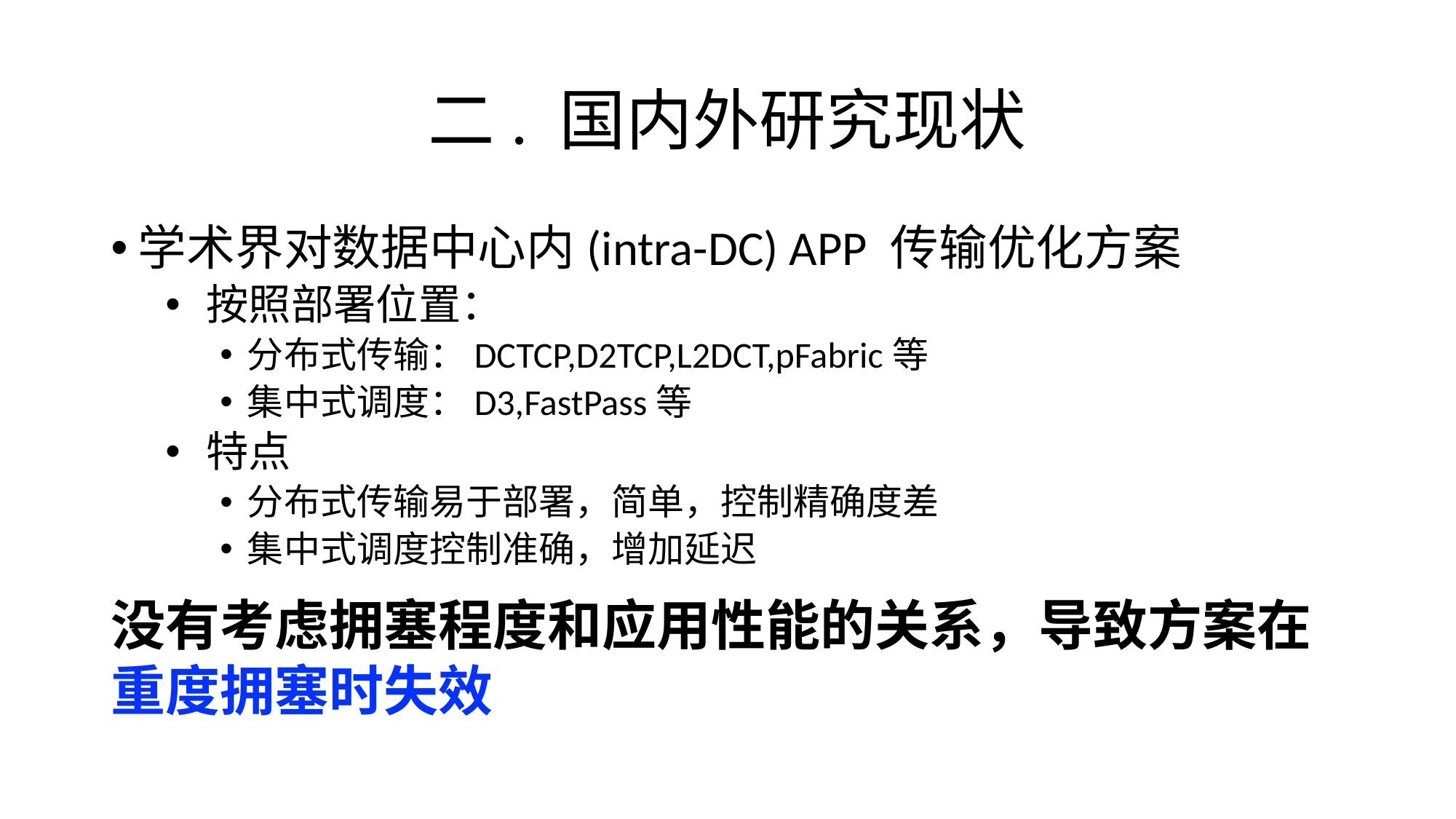

# 二. 国内外研究现状
学术界对数据中心内(intra-DC) APP 传输优化方案
按照部署位置：
分布式传输：DCTCP,D2TCP,L2DCT,pFabric等
集中式调度：D3,FastPass等
特点
分布式传输易于部署，简单，控制精确度差
集中式调度控制准确，增加延迟

没有考虑拥塞程度和应用性能的关系，导致方案在重度拥塞时失效